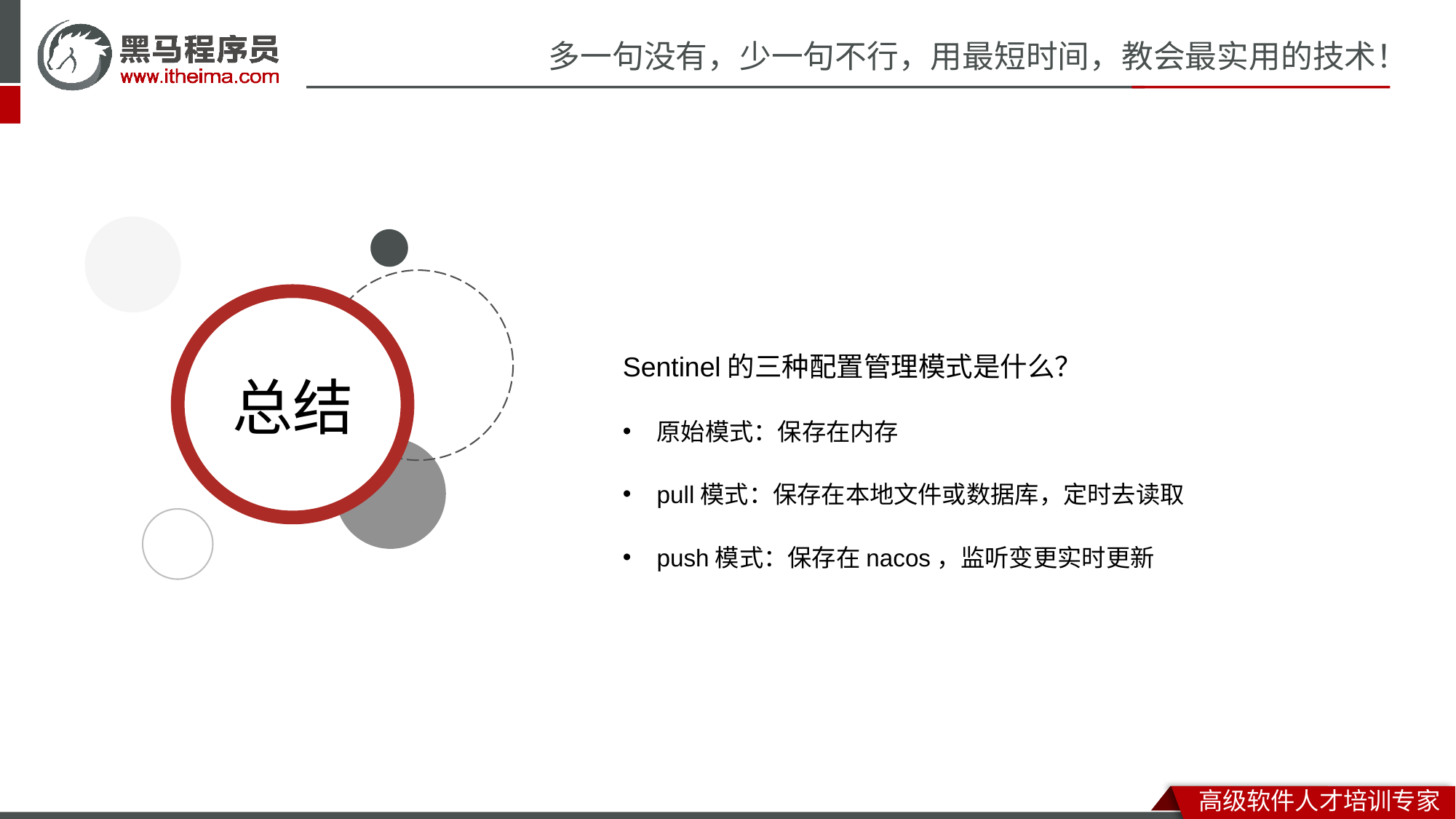

Sentinel的三种配置管理模式是什么？
原始模式：保存在内存
pull模式：保存在本地文件或数据库，定时去读取
push模式：保存在nacos，监听变更实时更新